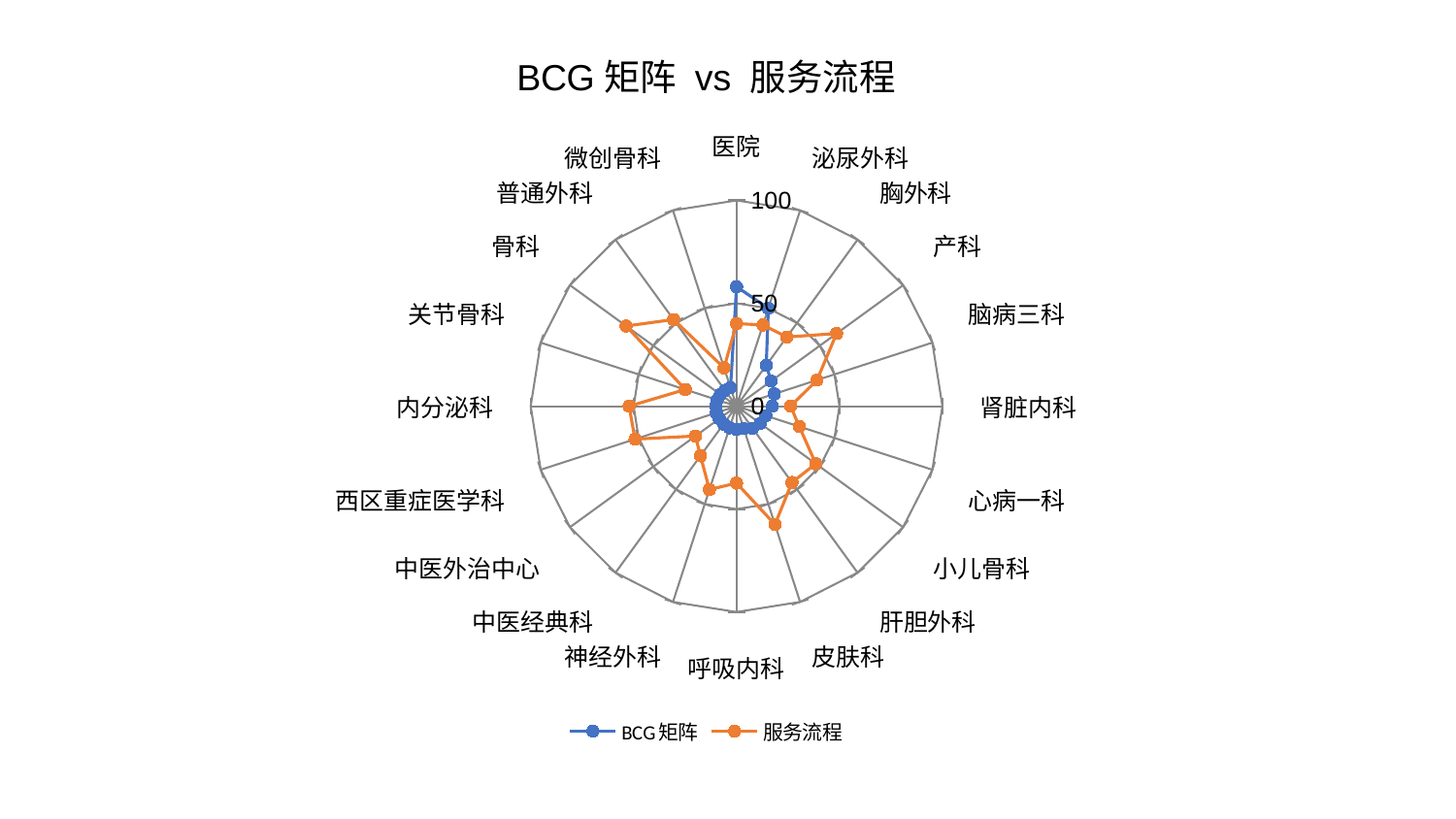

### Chart: BCG矩阵 vs 服务流程

| Category | BCG矩阵 | 服务流程 |
|---|---|---|
| 医院 | 58.068206652874665 | 40.15208090135956 |
| 泌尿外科 | 50.0011590749116 | 41.503018535311696 |
| 胸外科 | 24.55848652073506 | 41.56775136977873 |
| 产科 | 20.754063032902835 | 60.06738861522809 |
| 脑病三科 | 19.270475661818274 | 41.10649326306026 |
| 肾脏内科 | 17.414918360675728 | 26.27020824890157 |
| 心病一科 | 14.919356023785422 | 32.074732328331265 |
| 小儿骨科 | 14.267789626213712 | 47.585479304727315 |
| 肝胆外科 | 13.270410642486576 | 45.82779008324602 |
| 皮肤科 | 11.490588768182324 | 60.43302702521205 |
| 呼吸内科 | 11.303541260479673 | 37.370008315203975 |
| 神经外科 | 11.032926005273897 | 42.598474972139805 |
| 中医经典科 | 10.697200189095964 | 29.838571865785084 |
| 中医外治中心 | 10.342245808404266 | 24.715176966501556 |
| 西区重症医学科 | 10.297588222892365 | 51.85271448214968 |
| 内分泌科 | 10.060853515987336 | 52.17384403949003 |
| 关节骨科 | 9.917092878349152 | 26.19518143152154 |
| 骨科 | 9.662978733005499 | 66.30180159562033 |
| 普通外科 | 9.509757882691192 | 52.05507773738131 |
| 微创骨科 | 9.434446972188987 | 19.566182932123233 |
82